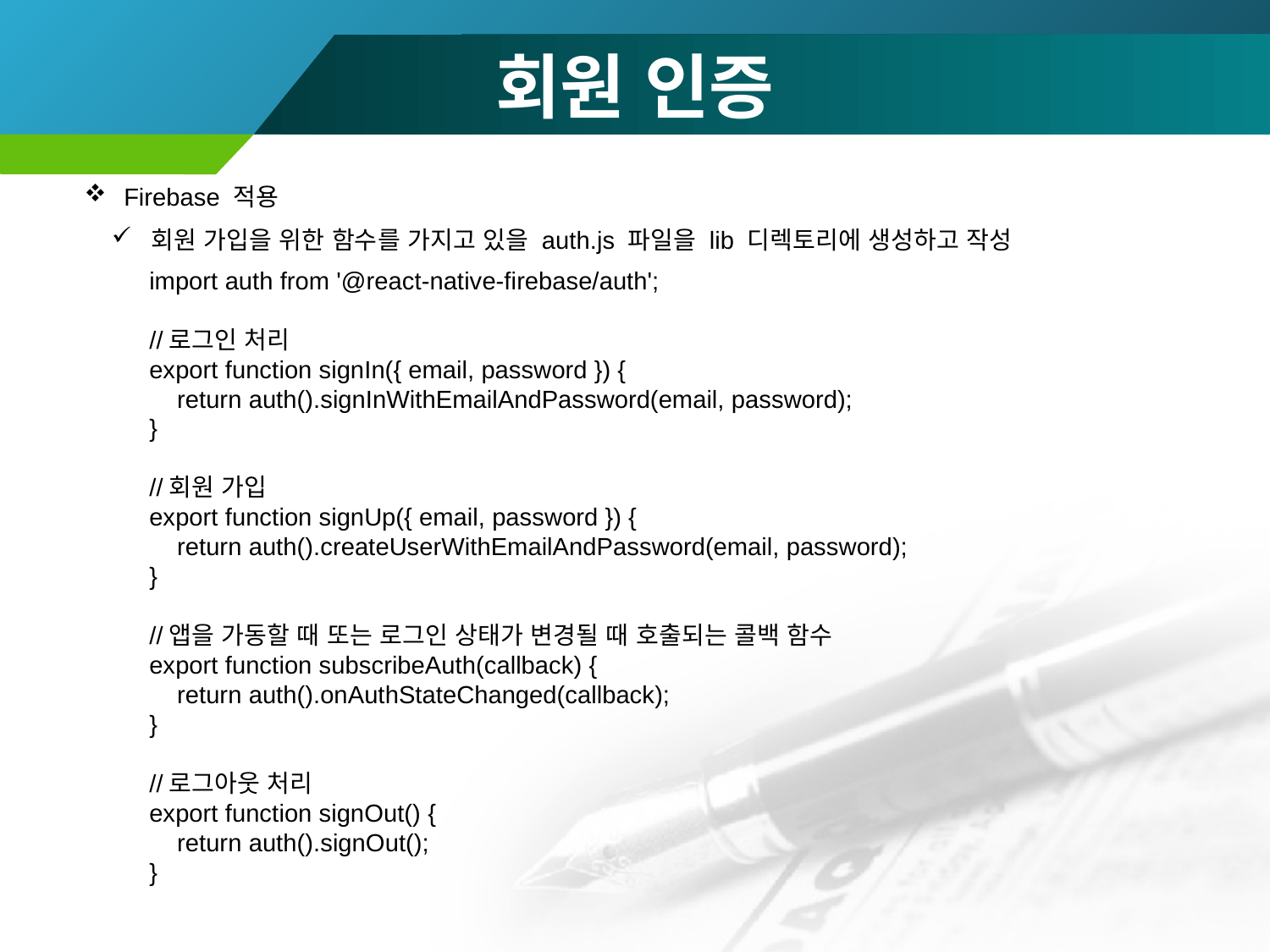

# 회원 인증
Firebase 적용
회원 가입을 위한 함수를 가지고 있을 auth.js 파일을 lib 디렉토리에 생성하고 작성
import auth from '@react-native-firebase/auth';

//로그인 처리
export function signIn({ email, password }) {
    return auth().signInWithEmailAndPassword(email, password);
}

//회원 가입
export function signUp({ email, password }) {
    return auth().createUserWithEmailAndPassword(email, password);
}

//앱을 가동할 때 또는 로그인 상태가 변경될 때 호출되는 콜백 함수
export function subscribeAuth(callback) {
    return auth().onAuthStateChanged(callback);
}

//로그아웃 처리
export function signOut() {
    return auth().signOut();
}